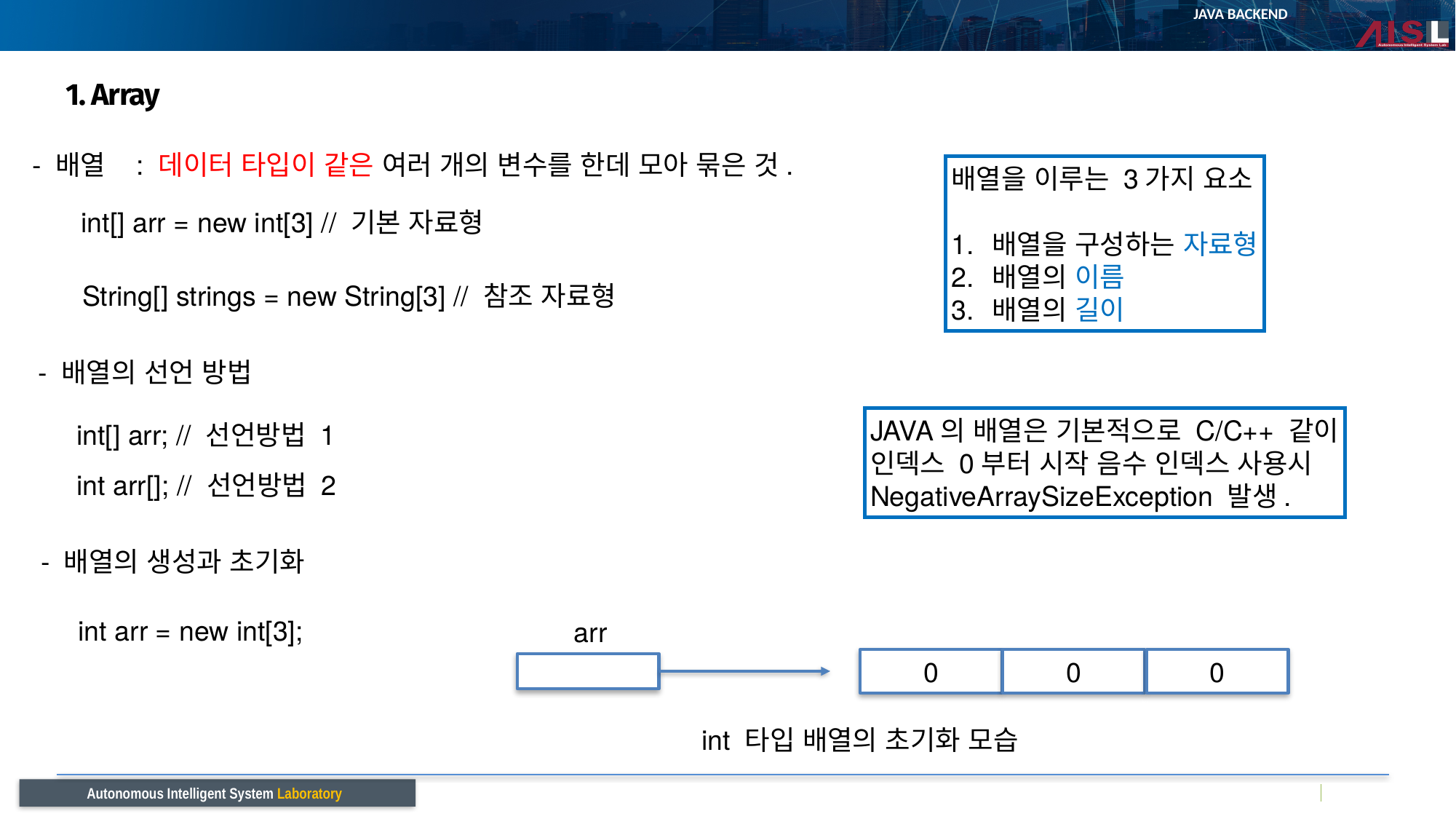

# 1. Array
- 배열
: 데이터 타입이 같은 여러 개의 변수를 한데 모아 묶은 것.
배열을 이루는 3가지 요소

배열을 구성하는 자료형
배열의 이름
배열의 길이
int[] arr = new int[3] // 기본 자료형
String[] strings = new String[3] // 참조 자료형
- 배열의 선언 방법
JAVA의 배열은 기본적으로 C/C++ 같이
인덱스 0부터 시작 음수 인덱스 사용시
NegativeArraySizeException 발생.
int[] arr; // 선언방법 1
int arr[]; // 선언방법 2
- 배열의 생성과 초기화
int arr = new int[3];
arr
0
0
0

int 타입 배열의 초기화 모습